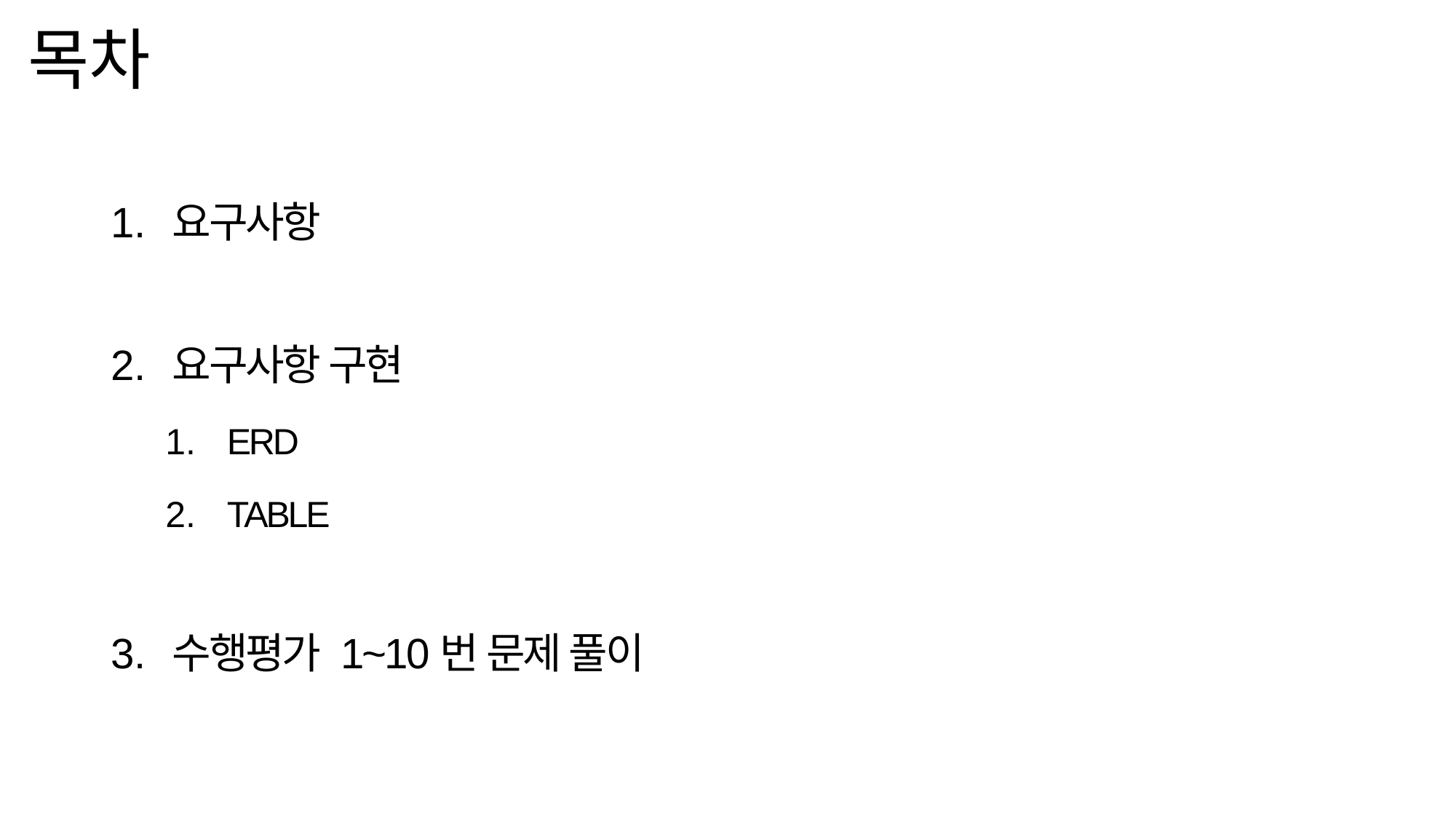

목차
요구사항
요구사항 구현
ERD
TABLE
수행평가 1~10번 문제 풀이